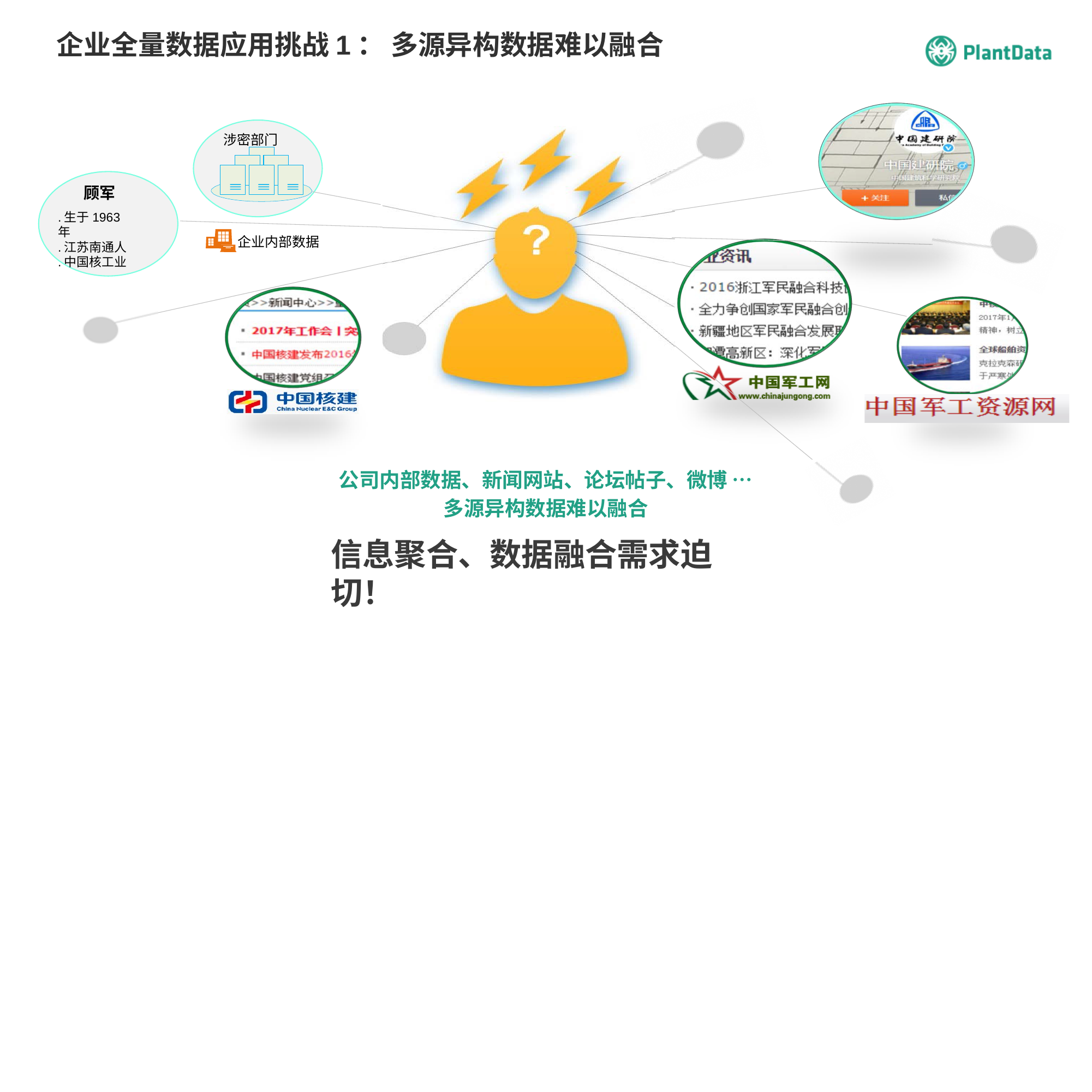

# 企业全量数据应用挑战1： 多源异构数据难以融合

涉密部门

顾军

.生于1963年
.江苏南通人
.中国核工业

企业内部数据

公司内部数据、新闻网站、论坛帖子、微博 …
多源异构数据难以融合

信息聚合、数据融合需求迫切！